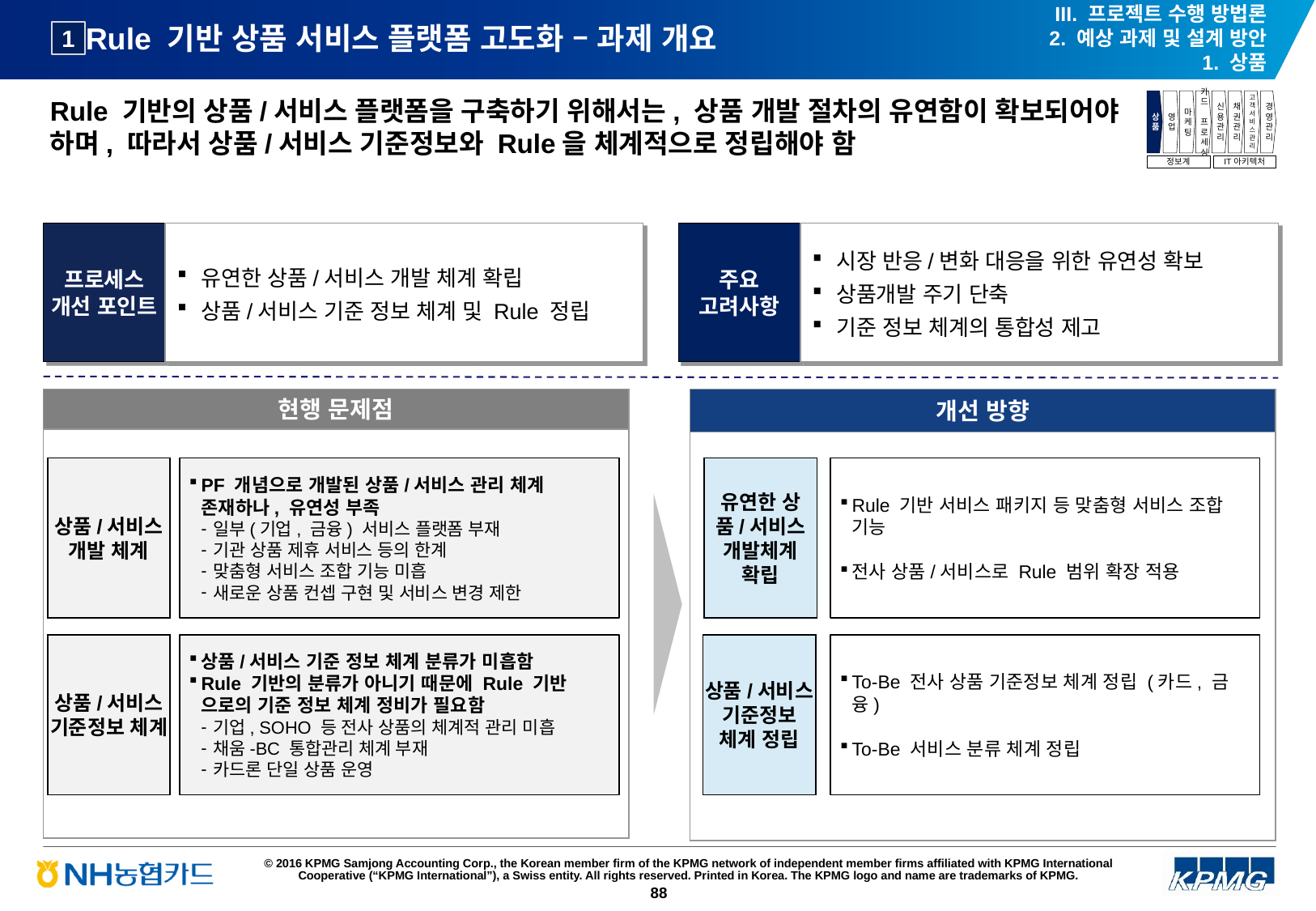

III. 프로젝트 수행 방법론
2. 예상 과제 및 설계 방안
1. 상품
# Rule 기반 상품 서비스 플랫폼 고도화 – 과제 개요
1
Rule 기반의 상품/서비스 플랫폼을 구축하기 위해서는, 상품 개발 절차의 유연함이 확보되어야 하며, 따라서 상품/서비스 기준정보와 Rule을 체계적으로 정립해야 함
상품
영업
마케팅
카드
프로세싱
신용관리
채권관리
고객서비스관리
경영관리
정보계
IT아키텍처
프로세스 개선 포인트
유연한 상품/서비스 개발 체계 확립
상품/서비스 기준 정보 체계 및 Rule 정립
주요 고려사항
시장 반응/변화 대응을 위한 유연성 확보
상품개발 주기 단축
기준 정보 체계의 통합성 제고
개선 방향
현행 문제점

상품/서비스 개발 체계
PF 개념으로 개발된 상품/서비스 관리 체계 존재하나, 유연성 부족
일부(기업, 금융) 서비스 플랫폼 부재
기관 상품 제휴 서비스 등의 한계
맞춤형 서비스 조합 기능 미흡
새로운 상품 컨셉 구현 및 서비스 변경 제한
유연한 상품/서비스 개발체계 확립
Rule 기반 서비스 패키지 등 맞춤형 서비스 조합 기능

전사 상품/서비스로 Rule 범위 확장 적용

상품/서비스 기준정보 체계
상품/서비스 기준 정보 체계 분류가 미흡함
Rule 기반의 분류가 아니기 때문에 Rule 기반 으로의 기준 정보 체계 정비가 필요함
기업, SOHO 등 전사 상품의 체계적 관리 미흡
채움-BC 통합관리 체계 부재
카드론 단일 상품 운영
To-Be 전사 상품 기준정보 체계 정립 (카드, 금융)

To-Be 서비스 분류 체계 정립
상품/서비스 기준정보 체계 정립